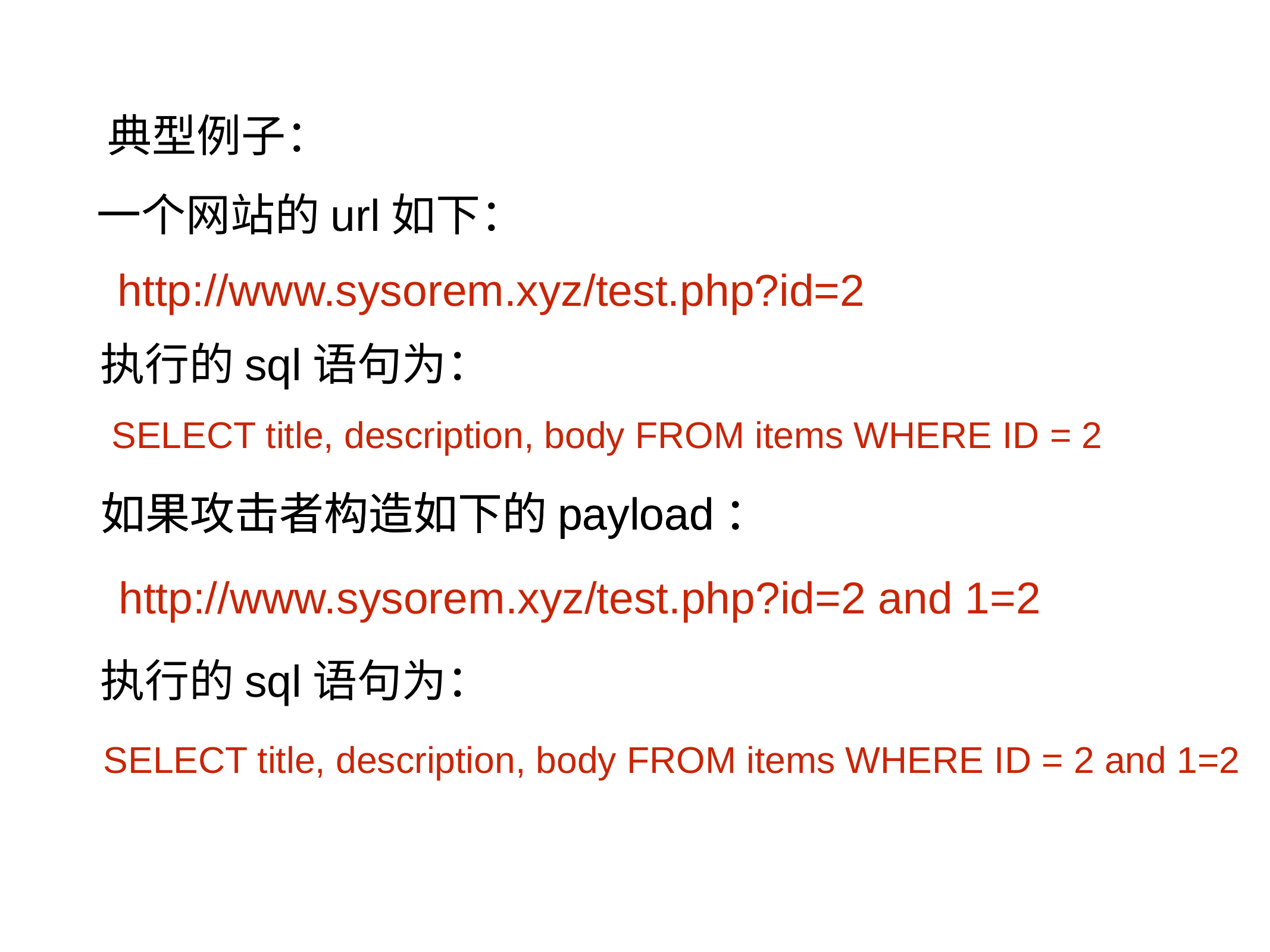

典型例子：
一个网站的url如下：
http://www.sysorem.xyz/test.php?id=2
执行的sql语句为：
SELECT title, description, body FROM items WHERE ID = 2
如果攻击者构造如下的payload：
如果攻击者构造如下的payload：
http://www.sysorem.xyz/test.php?id=2 and 1=2
执行的sql语句为：
SELECT title, description, body FROM items WHERE ID = 2 and 1=2